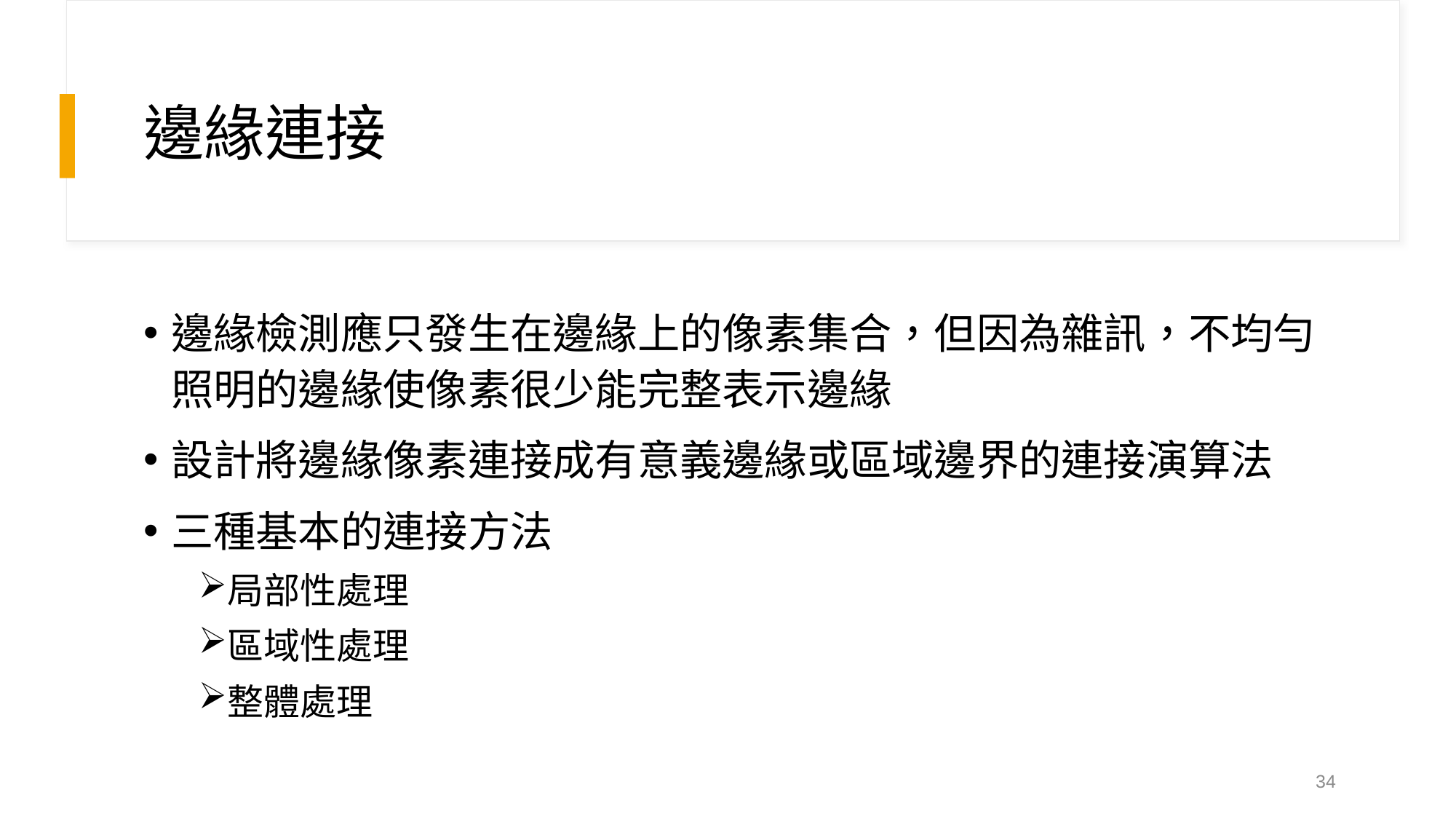

# 邊緣連接
邊緣檢測應只發生在邊緣上的像素集合，但因為雜訊，不均勻照明的邊緣使像素很少能完整表示邊緣
設計將邊緣像素連接成有意義邊緣或區域邊界的連接演算法
三種基本的連接方法
局部性處理
區域性處理
整體處理
34